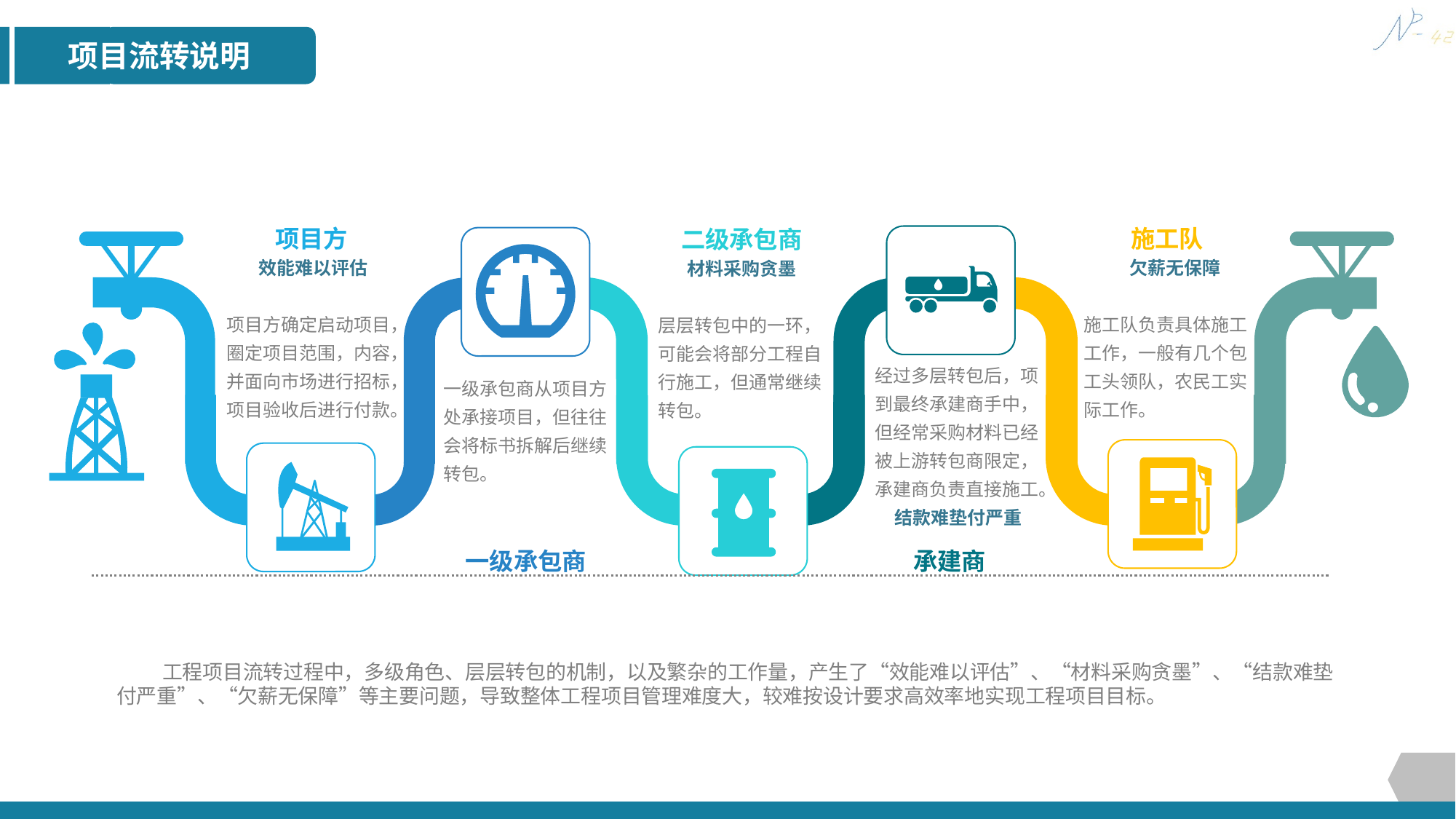

项目流转说明
施工队
欠薪无保障

施工队负责具体施工工作，一般有几个包工头领队，农民工实际工作。

项目方
效能难以评估

项目方确定启动项目，圈定项目范围，内容，并面向市场进行招标，项目验收后进行付款。
二级承包商
材料采购贪墨

层层转包中的一环，可能会将部分工程自行施工，但通常继续转包。

经过多层转包后，项到最终承建商手中，但经常采购材料已经被上游转包商限定，承建商负责直接施工。
结款难垫付严重

承建商
一级承包商从项目方处承接项目，但往往会将标书拆解后继续转包。
一级承包商

         工程项目流转过程中，多级角色、层层转包的机制，以及繁杂的工作量，产生了“效能难以评估”、“材料采购贪墨”、“结款难垫付严重”、“欠薪无保障”等主要问题，导致整体工程项目管理难度大，较难按设计要求高效率地实现工程项目目标。
10